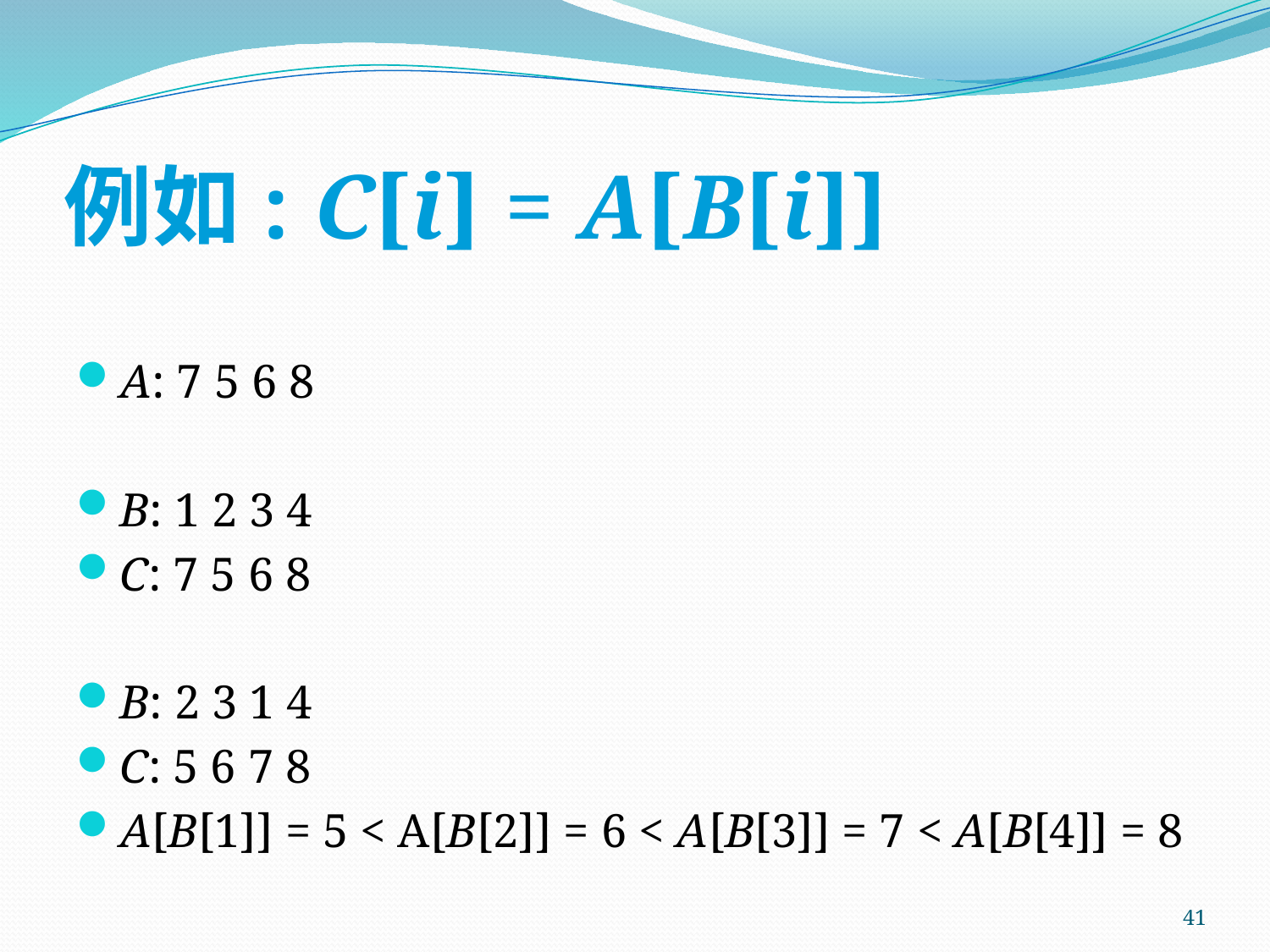

# 例如: C[i] = A[B[i]]
A: 7 5 6 8

B: 1 2 3 4
C: 7 5 6 8

B: 2 3 1 4
C: 5 6 7 8
A[B[1]] = 5 < A[B[2]] = 6 < A[B[3]] = 7 < A[B[4]] = 8
41